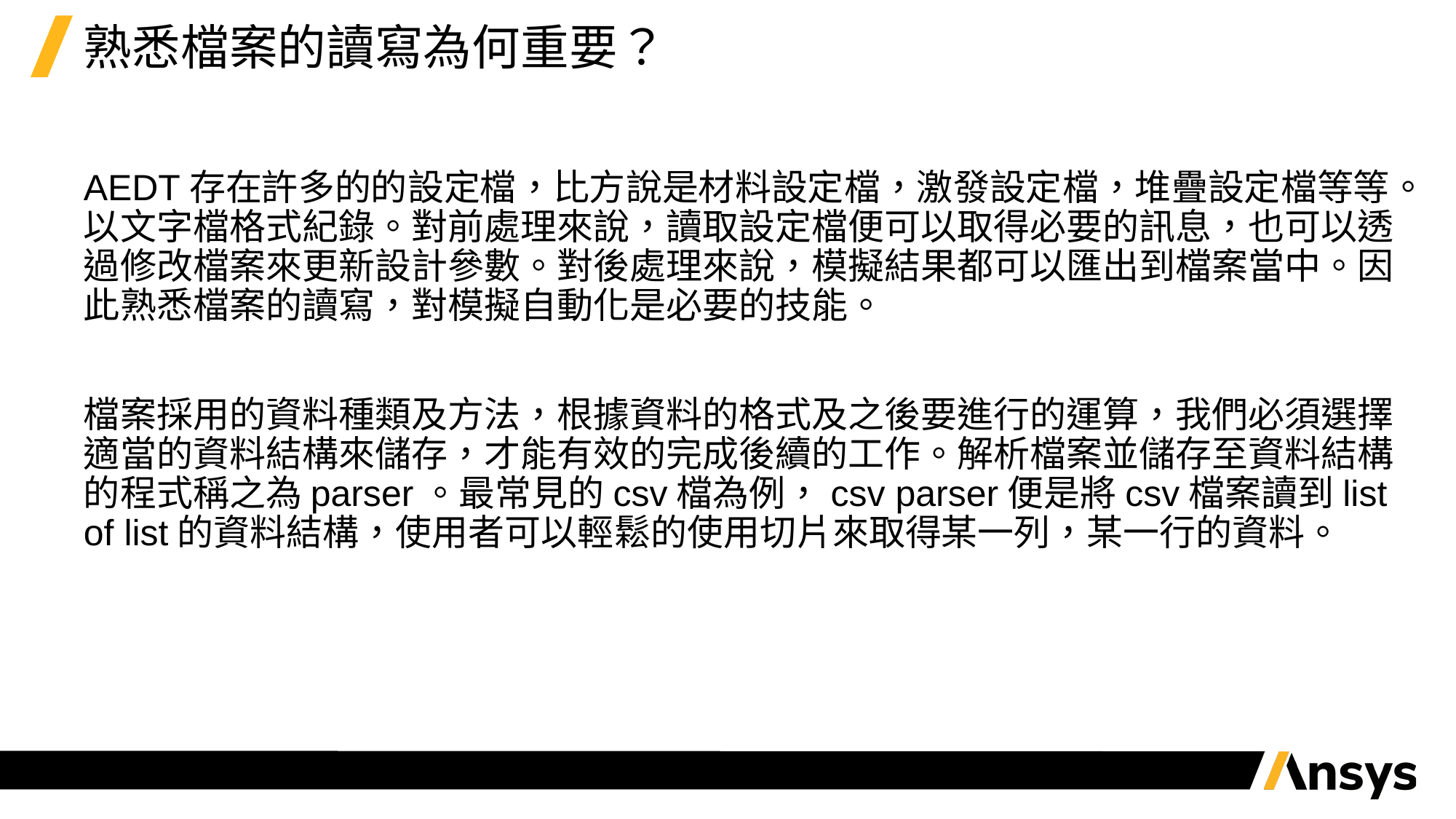

# 熟悉檔案的讀寫為何重要？
AEDT存在許多的的設定檔，比方說是材料設定檔，激發設定檔，堆疊設定檔等等。以文字檔格式紀錄。對前處理來說，讀取設定檔便可以取得必要的訊息，也可以透過修改檔案來更新設計參數。對後處理來說，模擬結果都可以匯出到檔案當中。因此熟悉檔案的讀寫，對模擬自動化是必要的技能。

檔案採用的資料種類及方法，根據資料的格式及之後要進行的運算，我們必須選擇適當的資料結構來儲存，才能有效的完成後續的工作。解析檔案並儲存至資料結構的程式稱之為parser。最常見的csv檔為例，csv parser便是將csv檔案讀到list of list的資料結構，使用者可以輕鬆的使用切片來取得某一列，某一行的資料。